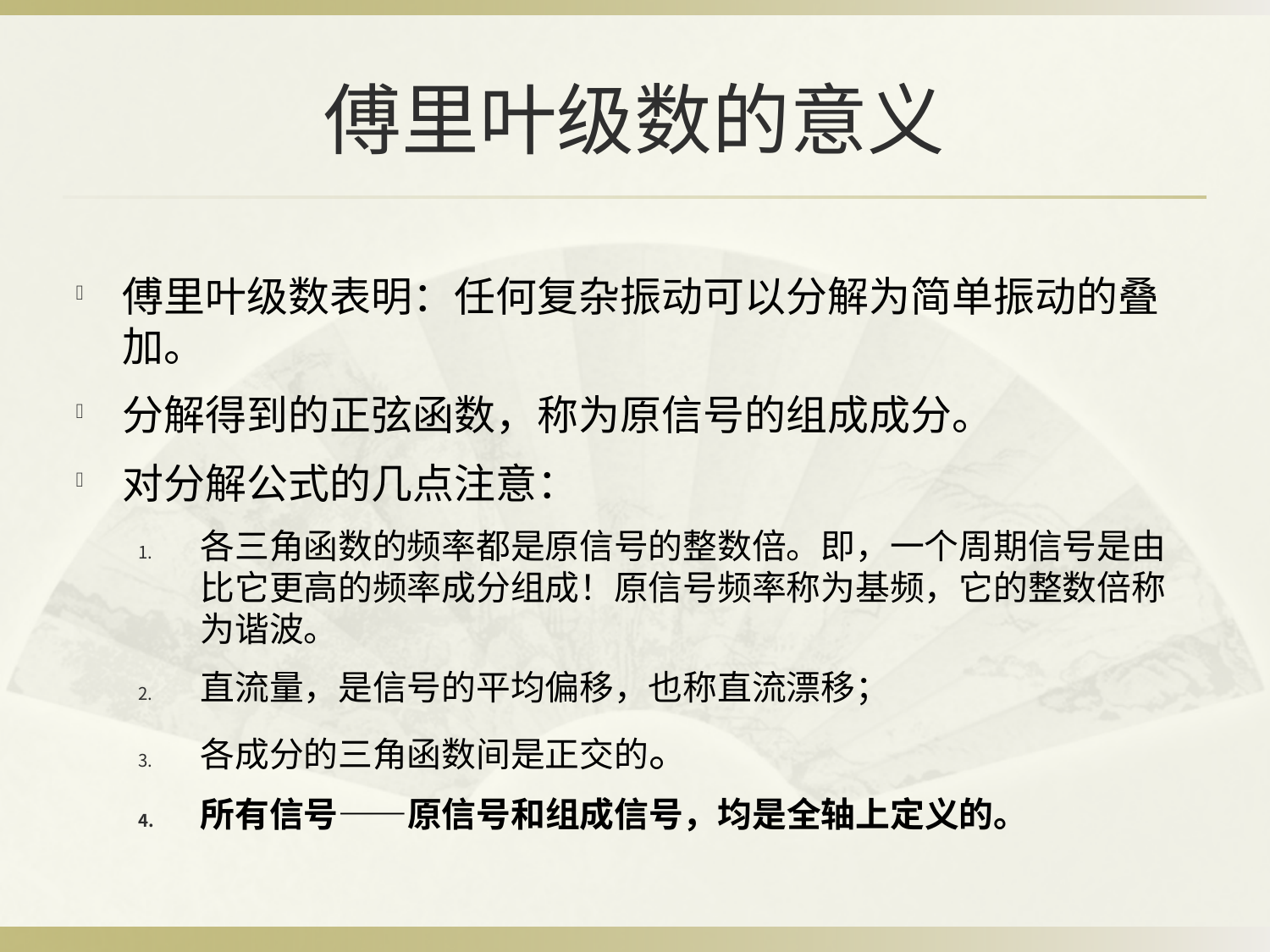

# 傅里叶级数的意义
傅里叶级数表明：任何复杂振动可以分解为简单振动的叠加。
分解得到的正弦函数，称为原信号的组成成分。
对分解公式的几点注意：
各三角函数的频率都是原信号的整数倍。即，一个周期信号是由比它更高的频率成分组成！原信号频率称为基频，它的整数倍称为谐波。
直流量，是信号的平均偏移，也称直流漂移；
各成分的三角函数间是正交的。
所有信号——原信号和组成信号，均是全轴上定义的。